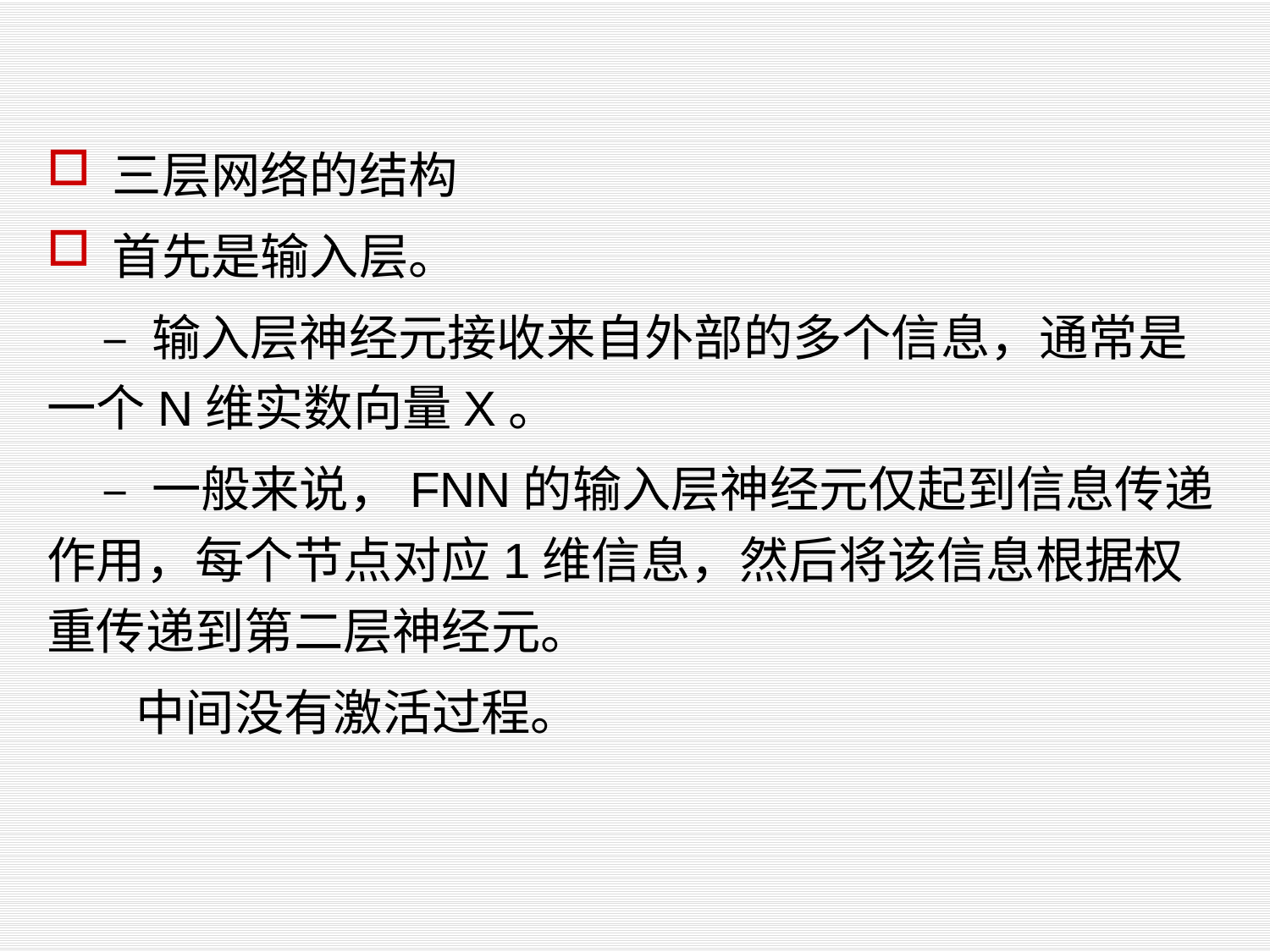

#
三层网络的结构
首先是输入层。
     – 输入层神经元接收来自外部的多个信息，通常是 一个N维实数向量X。
     – 一般来说，FNN的输入层神经元仅起到信息传递作用，每个节点对应1维信息，然后将该信息根据权重传递到第二层神经元。
       中间没有激活过程。